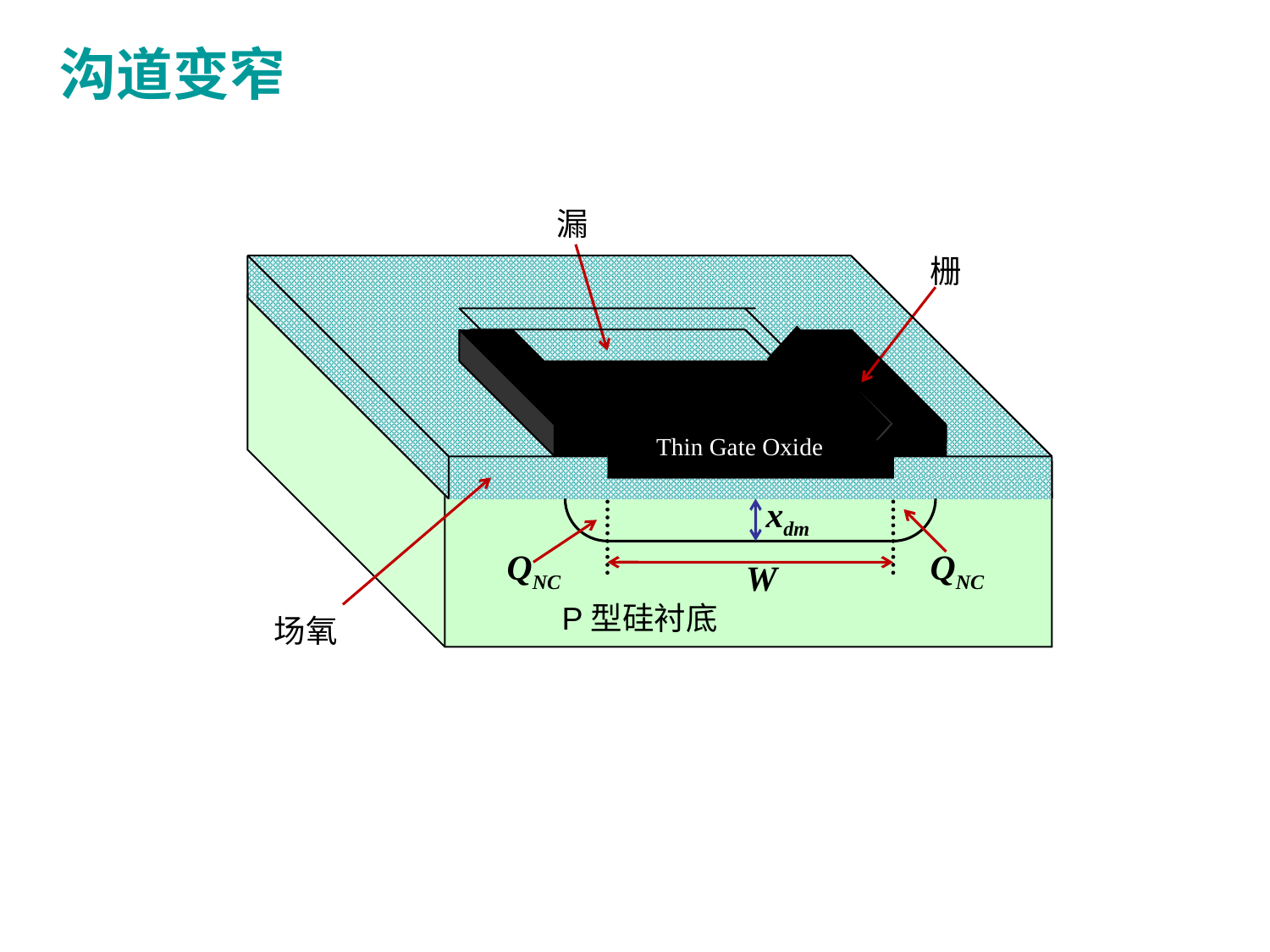

沟道变窄

栅

漏

Thin Gate Oxide

xdm

QNC
QNC

W

P型硅衬底
场氧
12